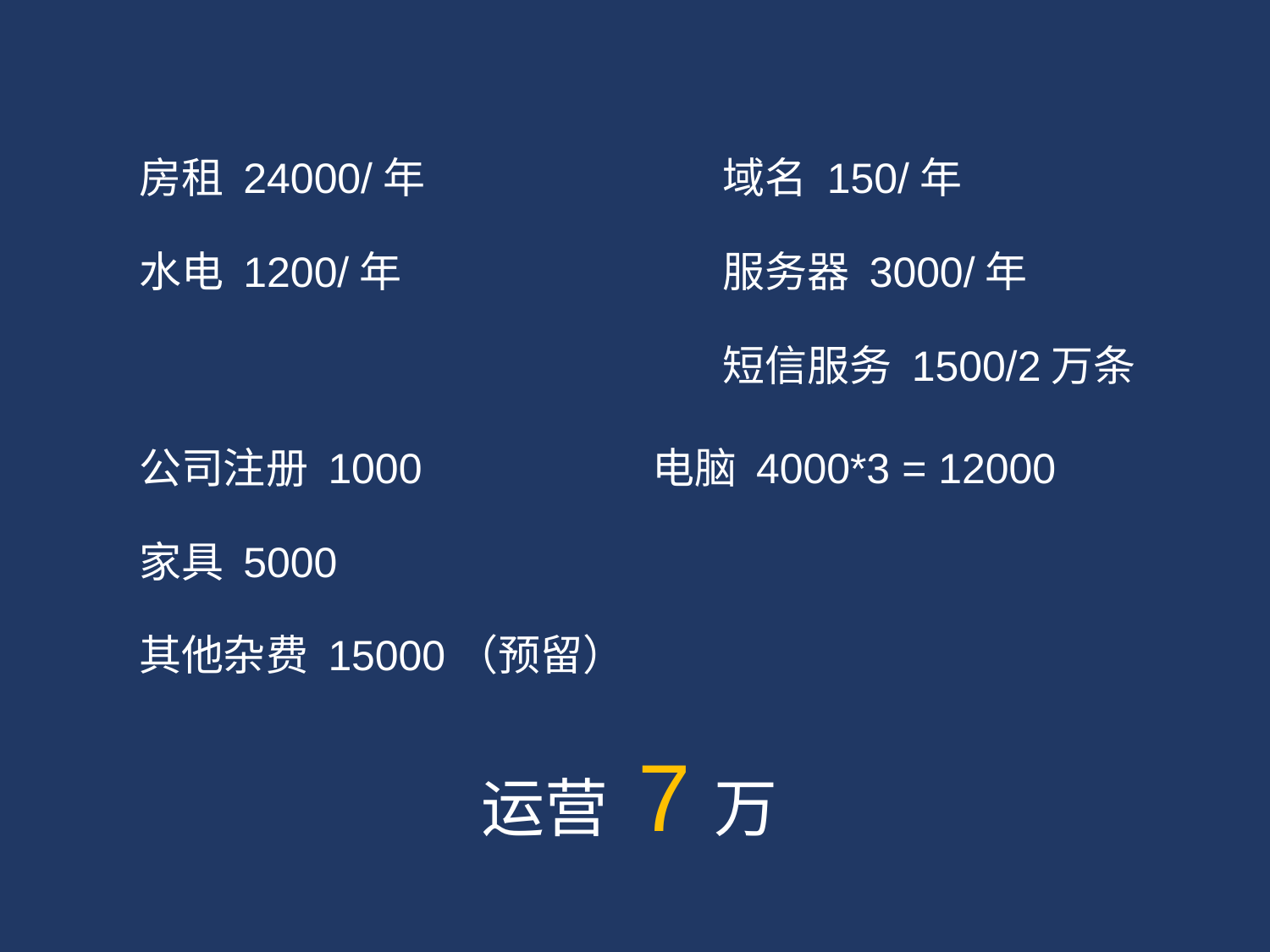

域名 150/年
服务器 3000/年
短信服务 1500/2万条

房租 24000/年
水电 1200/年
公司注册 1000
家具 5000
其他杂费 15000（预留）
电脑 4000*3 = 12000
# 运营 7万